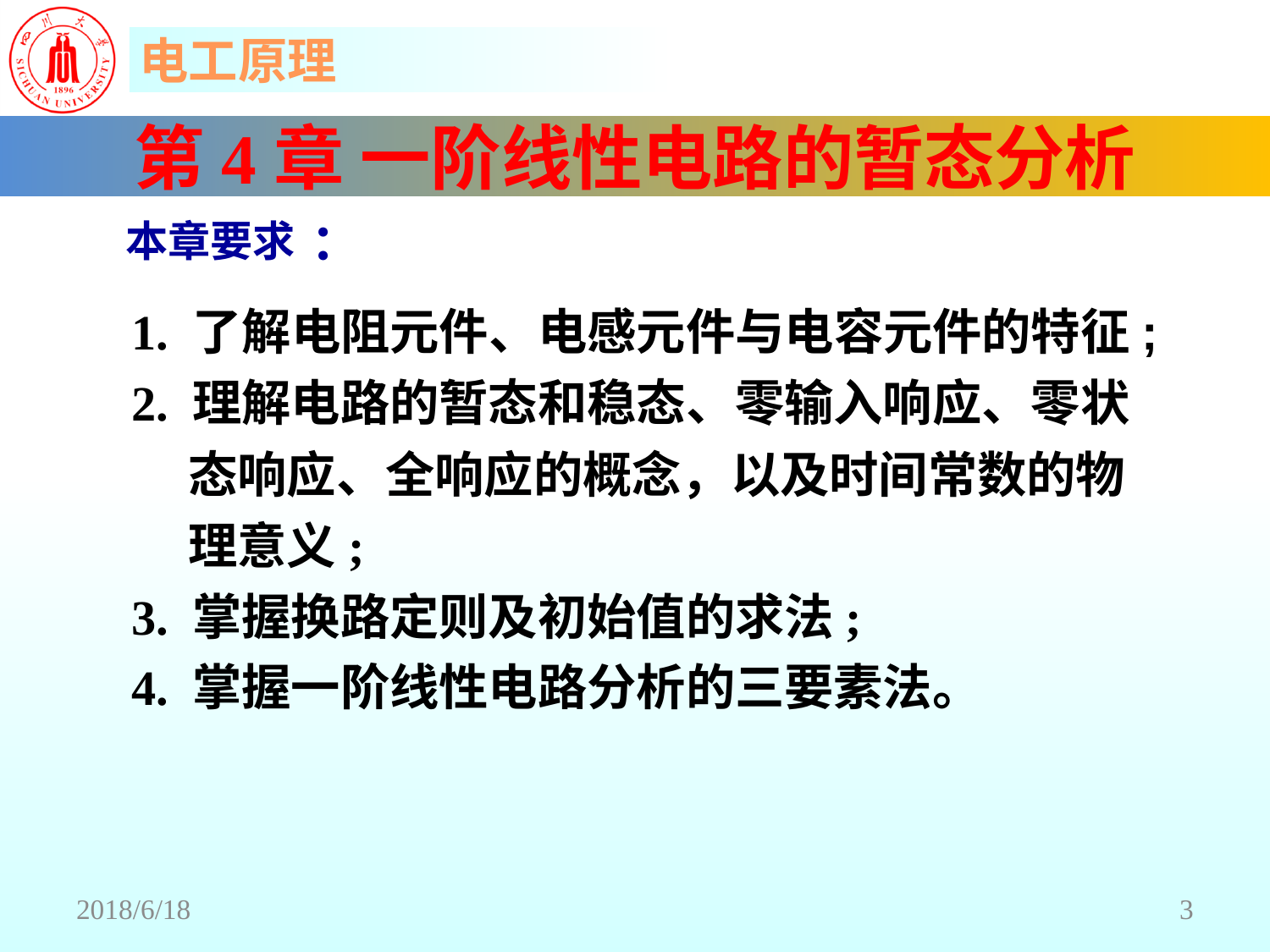

第4章 一阶线性电路的暂态分析
：
# 本章要求
1. 了解电阻元件、电感元件与电容元件的特征;
2. 理解电路的暂态和稳态、零输入响应、零状
    态响应、全响应的概念，以及时间常数的物
    理意义;
3. 掌握换路定则及初始值的求法;
4. 掌握一阶线性电路分析的三要素法。
2018/6/18
3